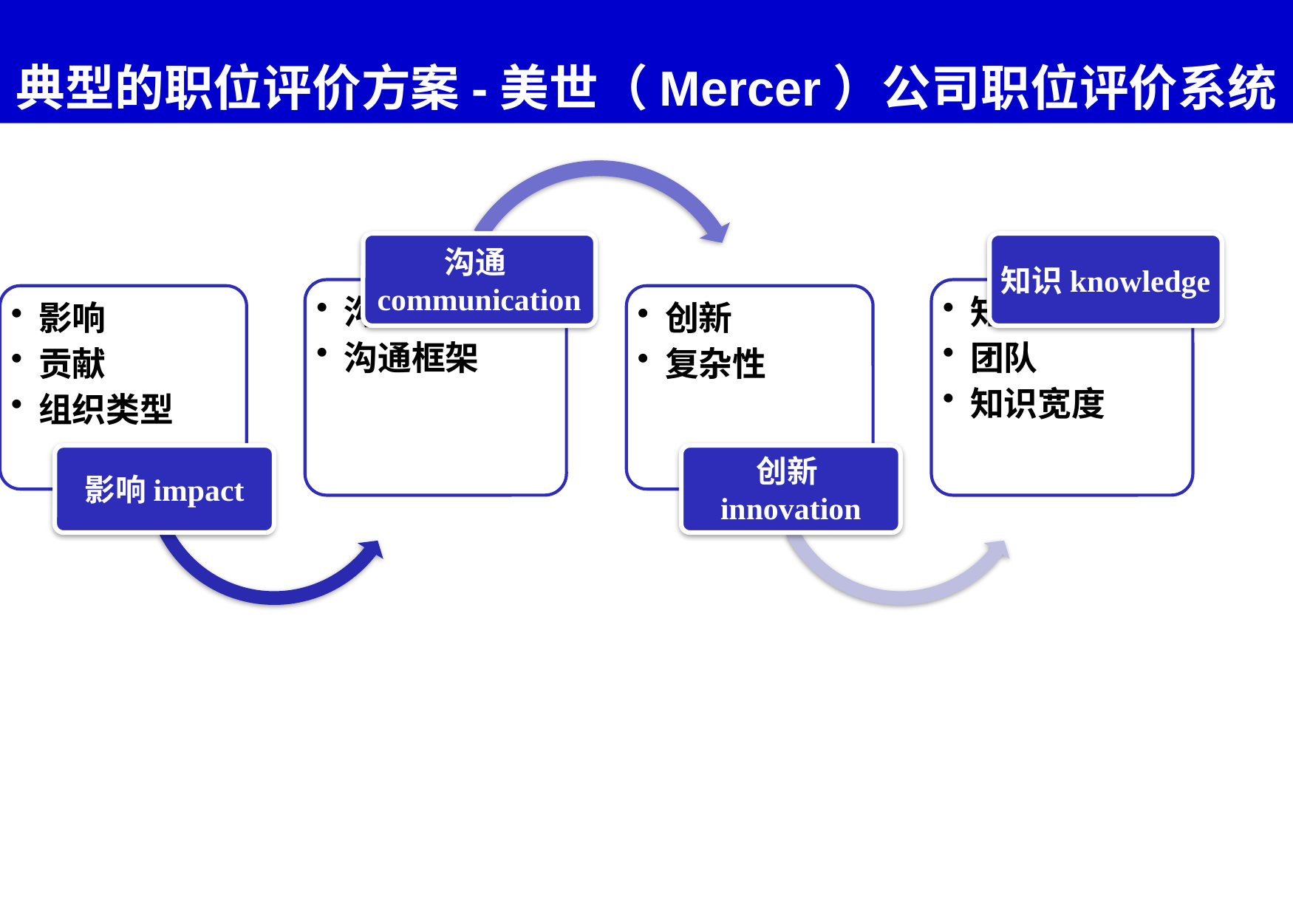

# 典型的职位评价方案-美世（Mercer）公司职位评价系统
影响
贡献
组织类型
影响impact
沟通目的
沟通框架
沟通communication
创新
复杂性
创新innovation
知识水平
团队
知识宽度
知识knowledge